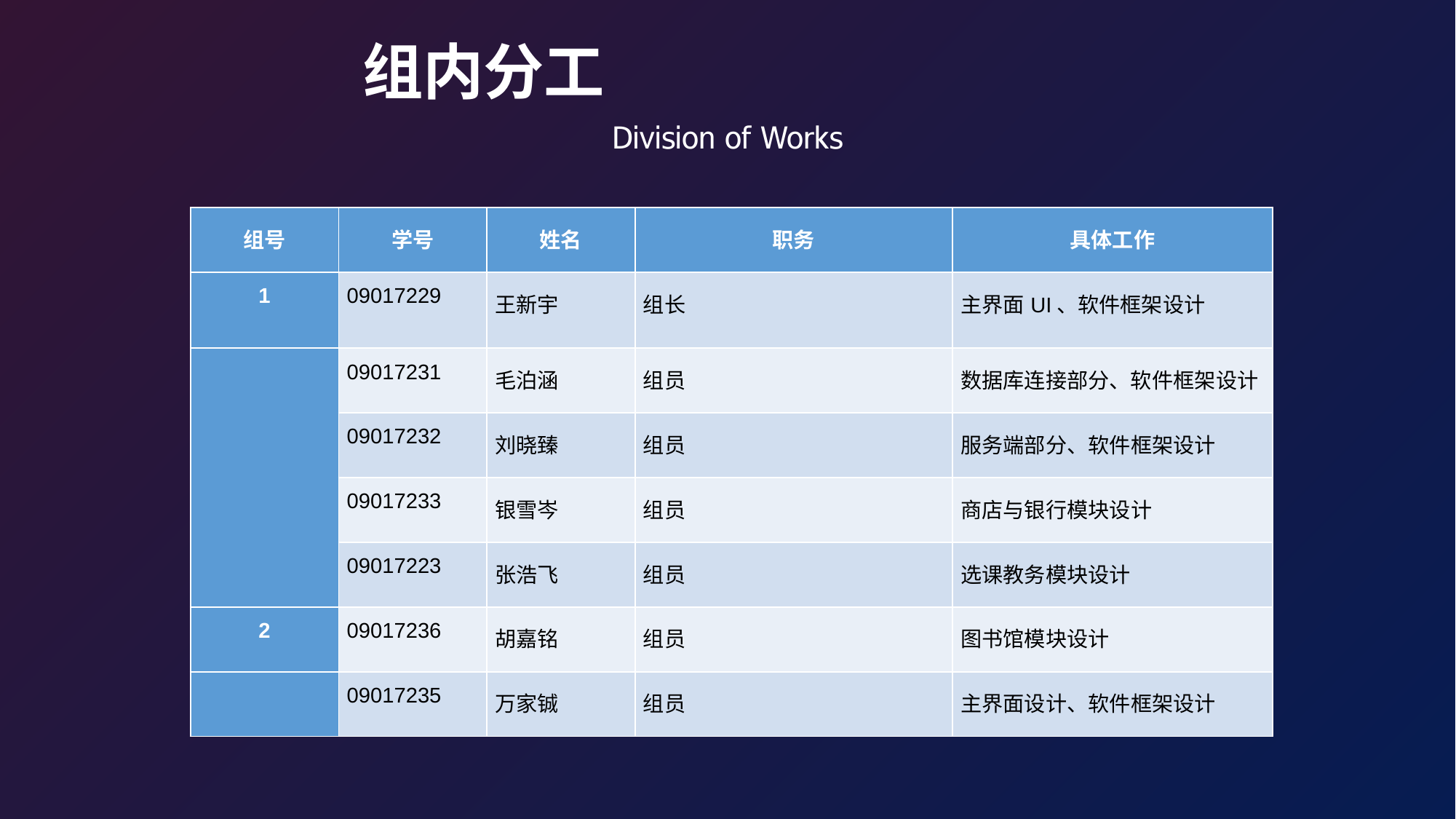

组内分工

Division of Works
| 组号 | 学号 | 姓名 | 职务 | 具体工作 |
| --- | --- | --- | --- | --- |
| 1 | 09017229 | 王新宇 | 组长 | 主界面UI、软件框架设计 |
|  | 09017231 | 毛泊涵 | 组员 | 数据库连接部分、软件框架设计 |
|  | 09017232 | 刘晓臻 | 组员 | 服务端部分、软件框架设计 |
|  | 09017233 | 银雪岑 | 组员 | 商店与银行模块设计 |
|  | 09017223 | 张浩飞 | 组员 | 选课教务模块设计 |
| 2 | 09017236 | 胡嘉铭 | 组员 | 图书馆模块设计 |
|  | 09017235 | 万家铖 | 组员 | 主界面设计、软件框架设计 |